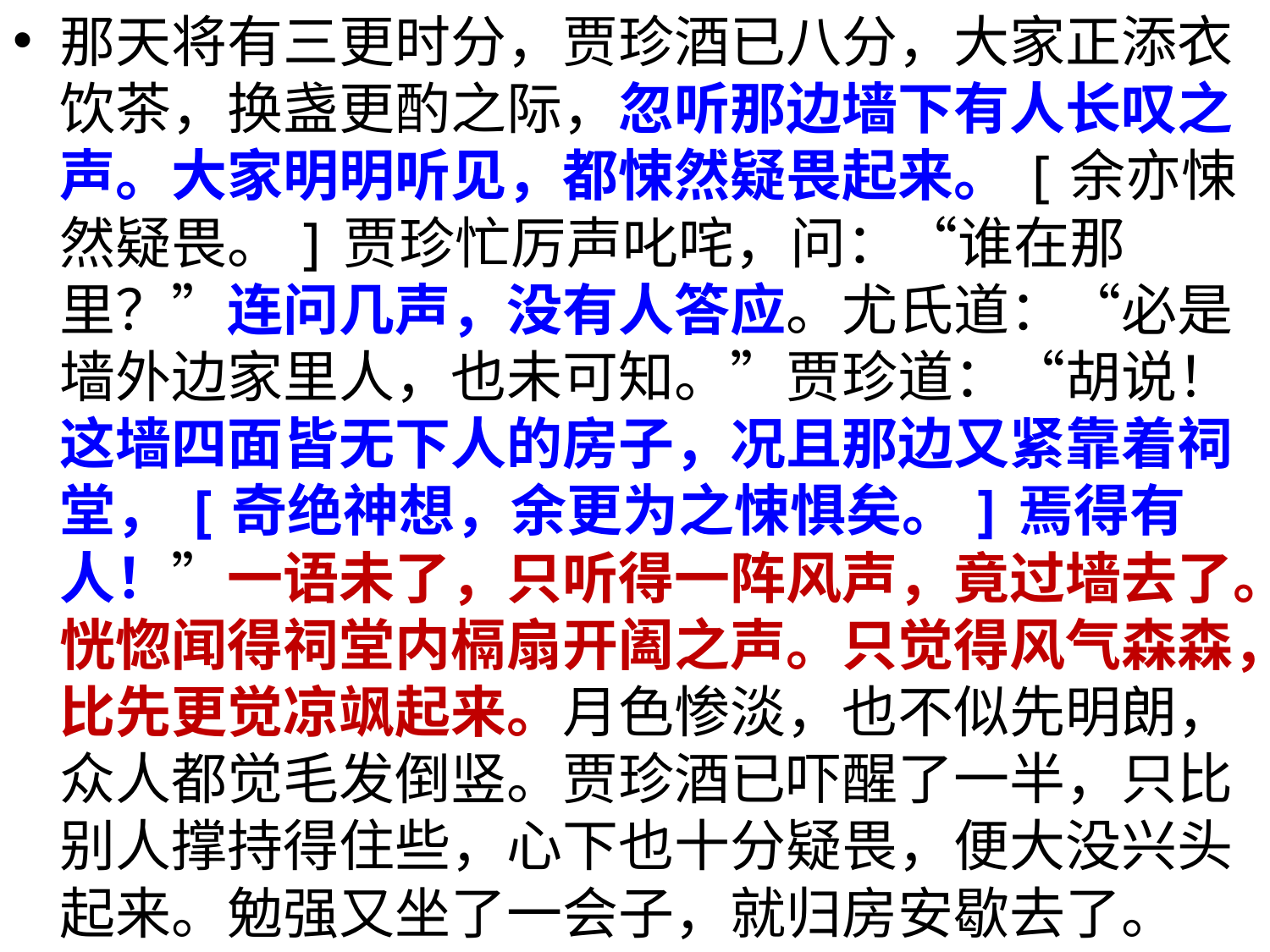

那天将有三更时分，贾珍酒已八分，大家正添衣饮茶，换盏更酌之际，忽听那边墙下有人长叹之声。大家明明听见，都悚然疑畏起来。[余亦悚然疑畏。]贾珍忙厉声叱咤，问：“谁在那里？”连问几声，没有人答应。尤氏道：“必是墙外边家里人，也未可知。”贾珍道：“胡说！这墙四面皆无下人的房子，况且那边又紧靠着祠堂，[奇绝神想，余更为之悚惧矣。]焉得有人！”一语未了，只听得一阵风声，竟过墙去了。恍惚闻得祠堂内槅扇开阖之声。只觉得风气森森，比先更觉凉飒起来。月色惨淡，也不似先明朗，众人都觉毛发倒竖。贾珍酒已吓醒了一半，只比别人撑持得住些，心下也十分疑畏，便大没兴头起来。勉强又坐了一会子，就归房安歇去了。